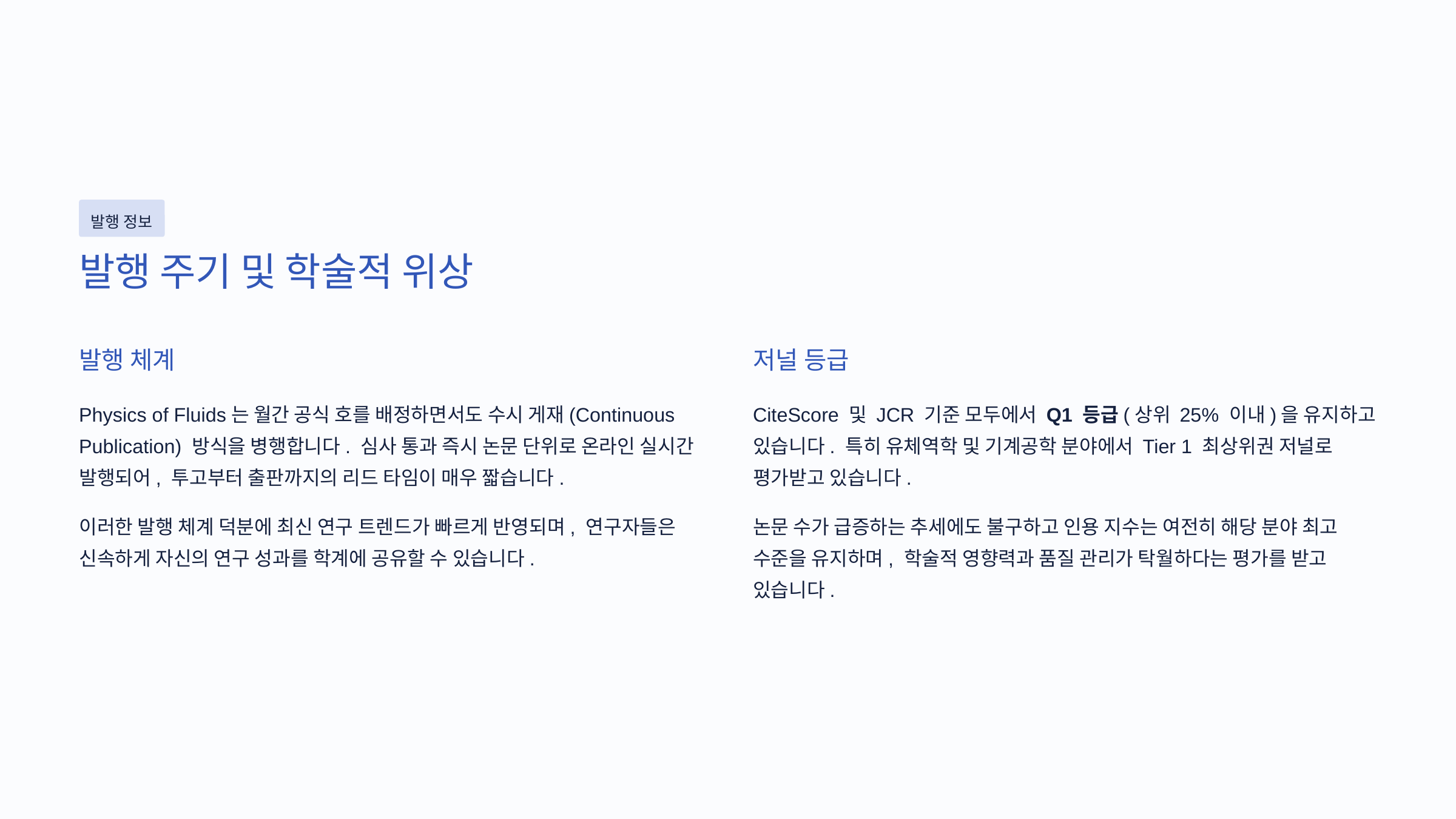

발행 정보
발행 주기 및 학술적 위상
발행 체계
저널 등급
Physics of Fluids는 월간 공식 호를 배정하면서도 수시 게재(Continuous Publication) 방식을 병행합니다. 심사 통과 즉시 논문 단위로 온라인 실시간 발행되어, 투고부터 출판까지의 리드 타임이 매우 짧습니다.
CiteScore 및 JCR 기준 모두에서 Q1 등급(상위 25% 이내)을 유지하고 있습니다. 특히 유체역학 및 기계공학 분야에서 Tier 1 최상위권 저널로 평가받고 있습니다.
이러한 발행 체계 덕분에 최신 연구 트렌드가 빠르게 반영되며, 연구자들은 신속하게 자신의 연구 성과를 학계에 공유할 수 있습니다.
논문 수가 급증하는 추세에도 불구하고 인용 지수는 여전히 해당 분야 최고 수준을 유지하며, 학술적 영향력과 품질 관리가 탁월하다는 평가를 받고 있습니다.